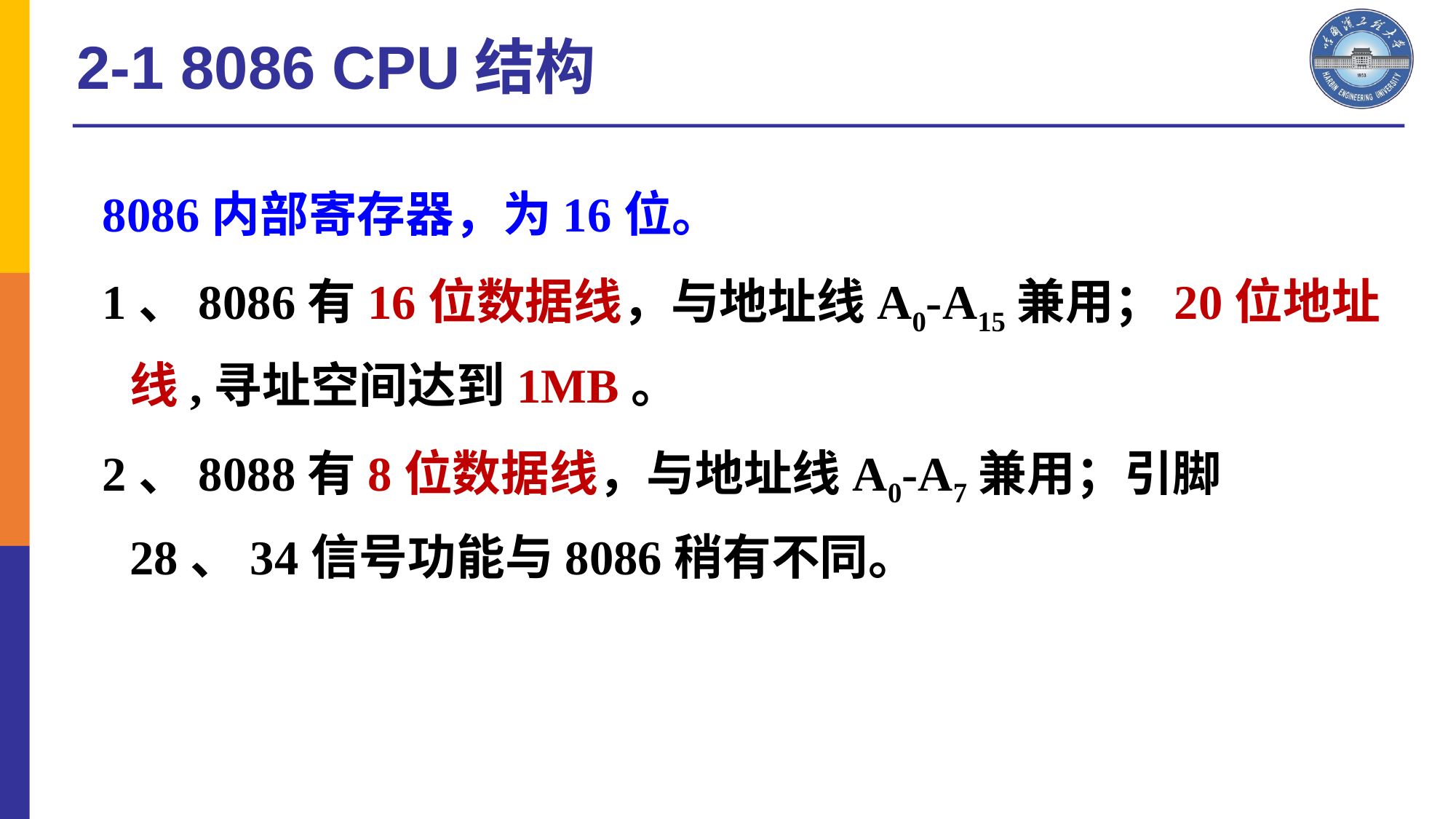

2-1 8086 CPU结构
8086内部寄存器，为16位。
1、8086有16位数据线，与地址线A0-A15兼用；20位地址线,寻址空间达到1MB。
2、8088有8位数据线，与地址线A0-A7兼用；引脚28、34信号功能与8086稍有不同。